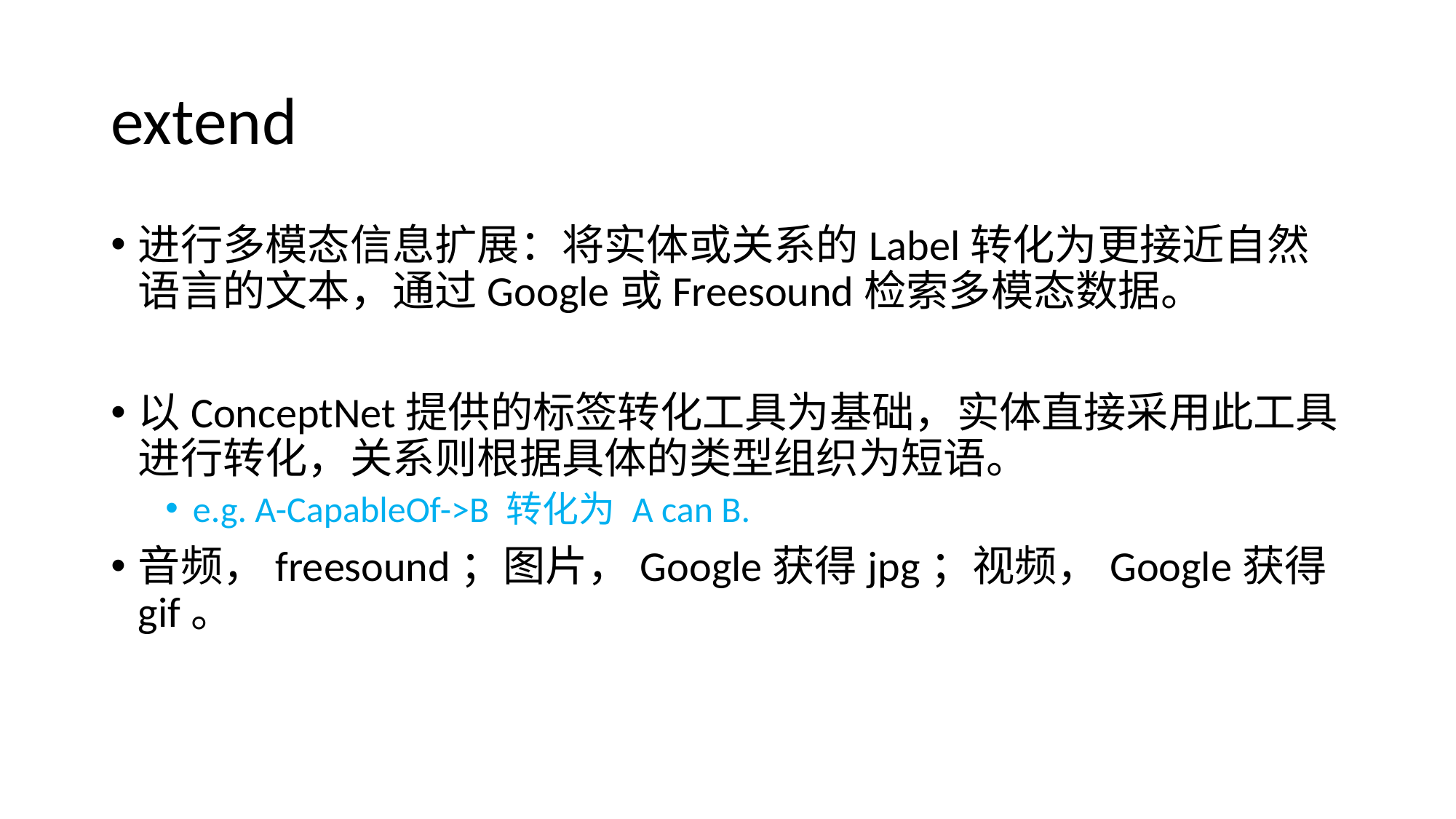

# extend
进行多模态信息扩展：将实体或关系的Label转化为更接近自然语言的文本，通过Google或Freesound检索多模态数据。

以ConceptNet提供的标签转化工具为基础，实体直接采用此工具进行转化，关系则根据具体的类型组织为短语。
e.g. A-CapableOf->B 转化为 A can B.
音频，freesound；图片，Google获得jpg；视频，Google获得gif。